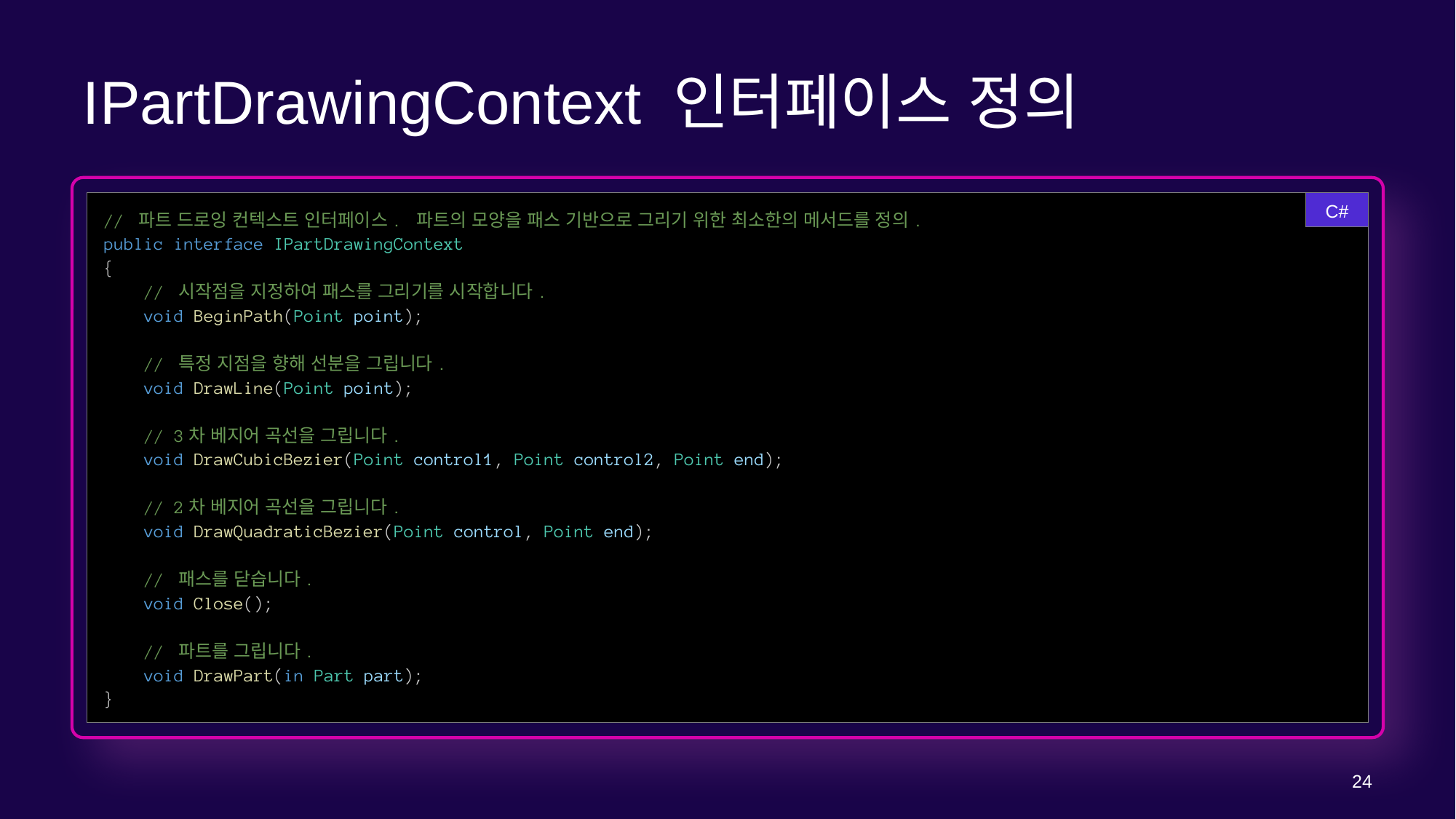

# IPartDrawingContext 인터페이스 정의
C#
// 파트 드로잉 컨텍스트 인터페이스. 파트의 모양을 패스 기반으로 그리기 위한 최소한의 메서드를 정의.
public interface IPartDrawingContext
{
    // 시작점을 지정하여 패스를 그리기를 시작합니다.
    void BeginPath(Point point);

    // 특정 지점을 향해 선분을 그립니다.
    void DrawLine(Point point);

    // 3차 베지어 곡선을 그립니다.
    void DrawCubicBezier(Point control1, Point control2, Point end);

    // 2차 베지어 곡선을 그립니다.
    void DrawQuadraticBezier(Point control, Point end);

    // 패스를 닫습니다.
    void Close();

    // 파트를 그립니다.
    void DrawPart(in Part part);
}
24